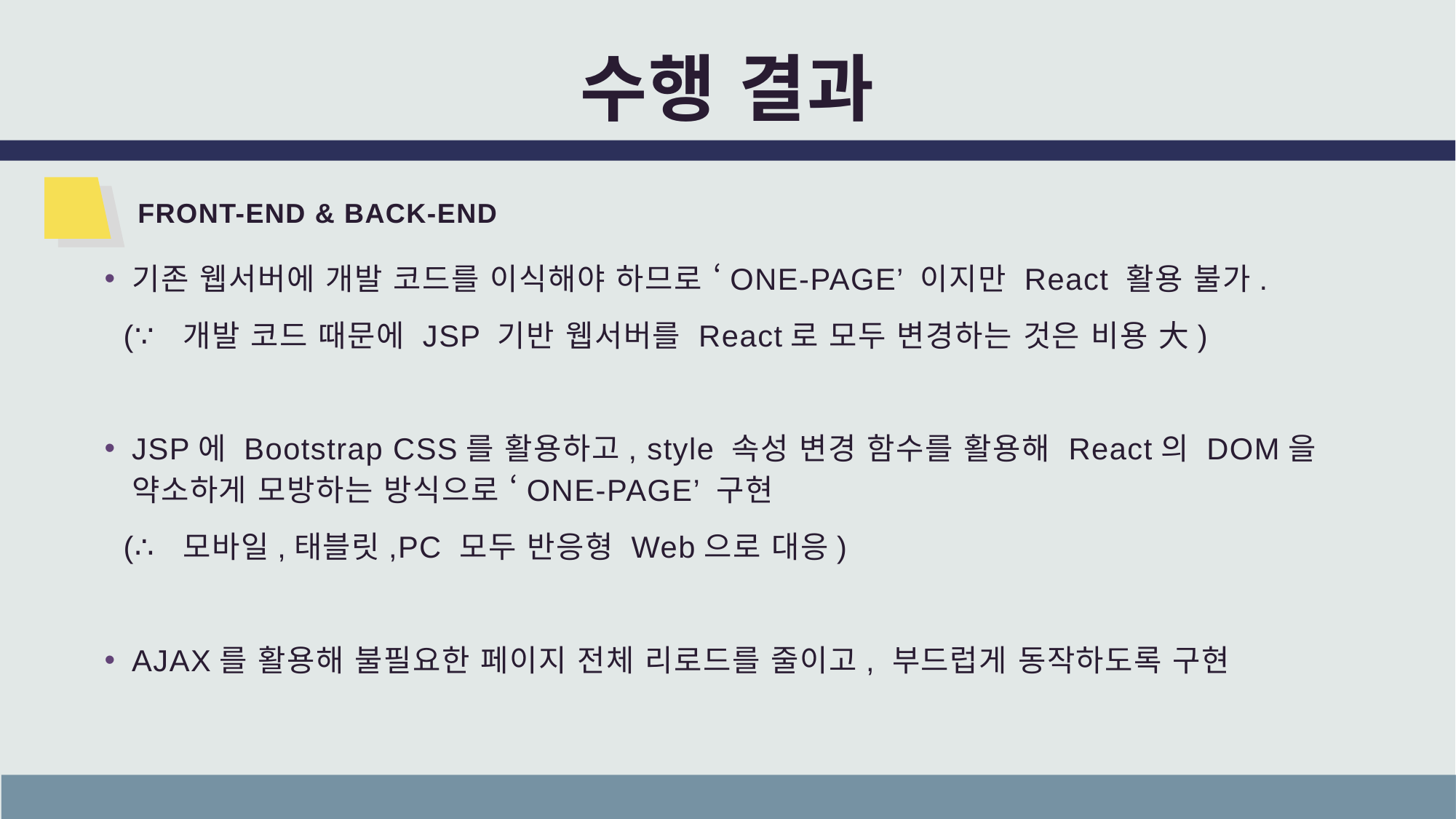

# 수행 결과

FRONT-END & BACK-END

기존 웹서버에 개발 코드를 이식해야 하므로 ‘ONE-PAGE’ 이지만 React 활용 불가.
  (∵ 개발 코드 때문에 JSP 기반 웹서버를 React로 모두 변경하는 것은 비용 大)

JSP에 Bootstrap CSS를 활용하고, style 속성 변경 함수를 활용해 React의 DOM을 약소하게 모방하는 방식으로 ‘ONE-PAGE’ 구현
  (∴ 모바일,태블릿,PC 모두 반응형 Web으로 대응)

AJAX를 활용해 불필요한 페이지 전체 리로드를 줄이고, 부드럽게 동작하도록 구현